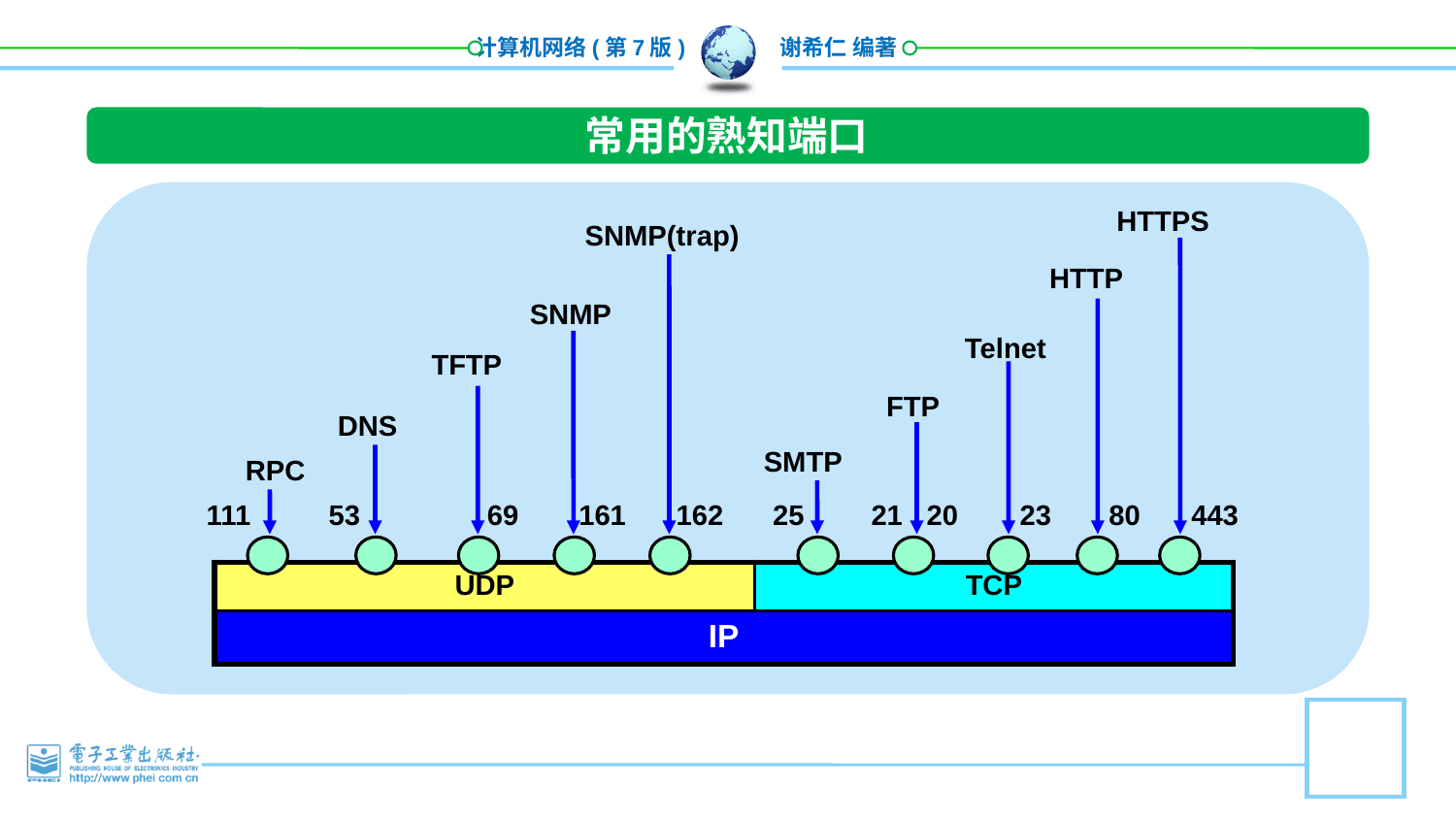

常用的熟知端口

HTTPS
SNMP(trap)

HTTP

SNMP

Telnet

TFTP

FTP

DNS

SMTP

RPC

53
69
161
25
23
80
443

111
162
21   20
| UDP | TCP |
| --- | --- |
| IP |  |